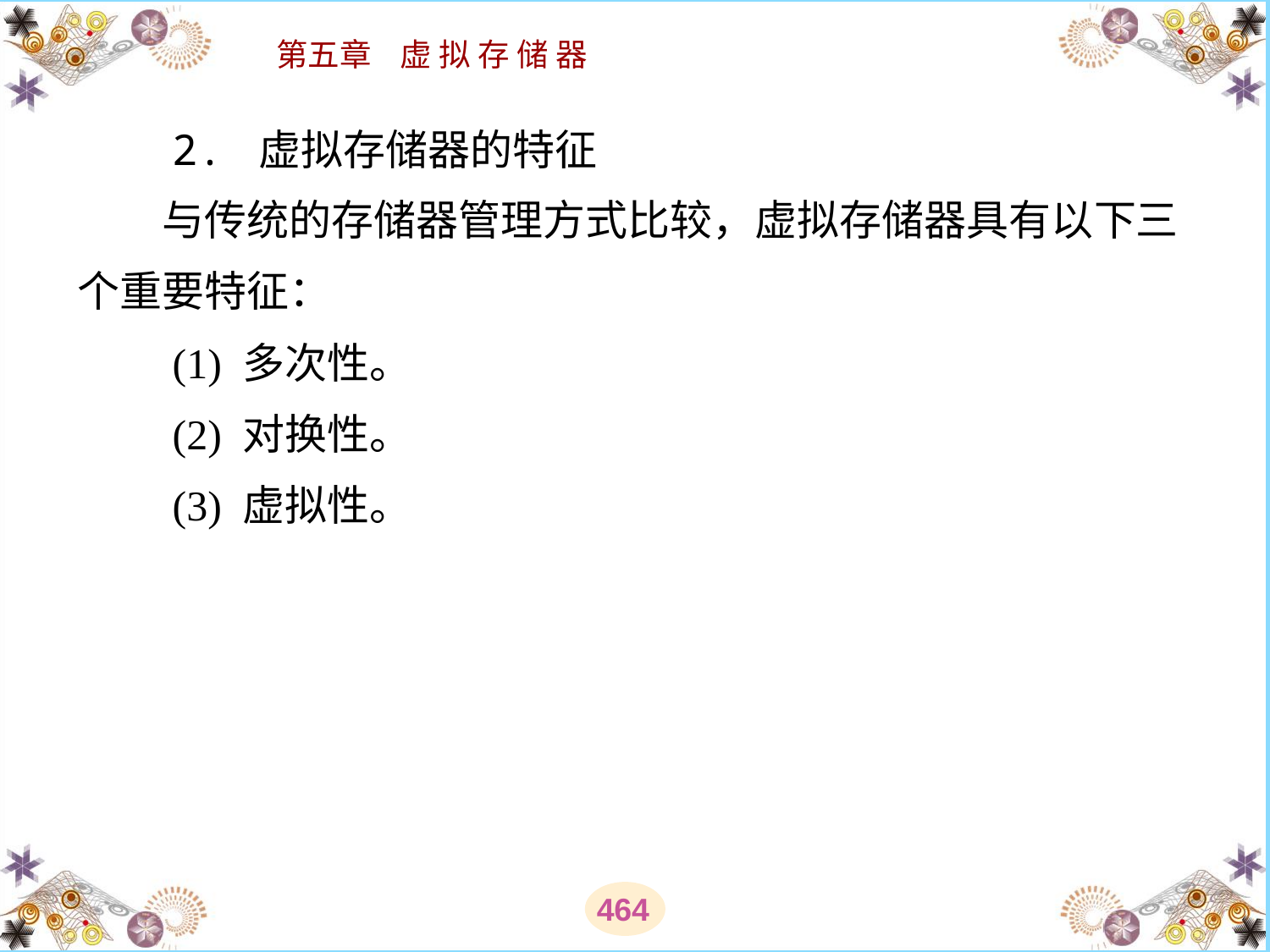

# 2. 虚拟存储器的特征 　　与传统的存储器管理方式比较，虚拟存储器具有以下三个重要特征： 　　(1) 多次性。 　　(2) 对换性。 　　(3) 虚拟性。